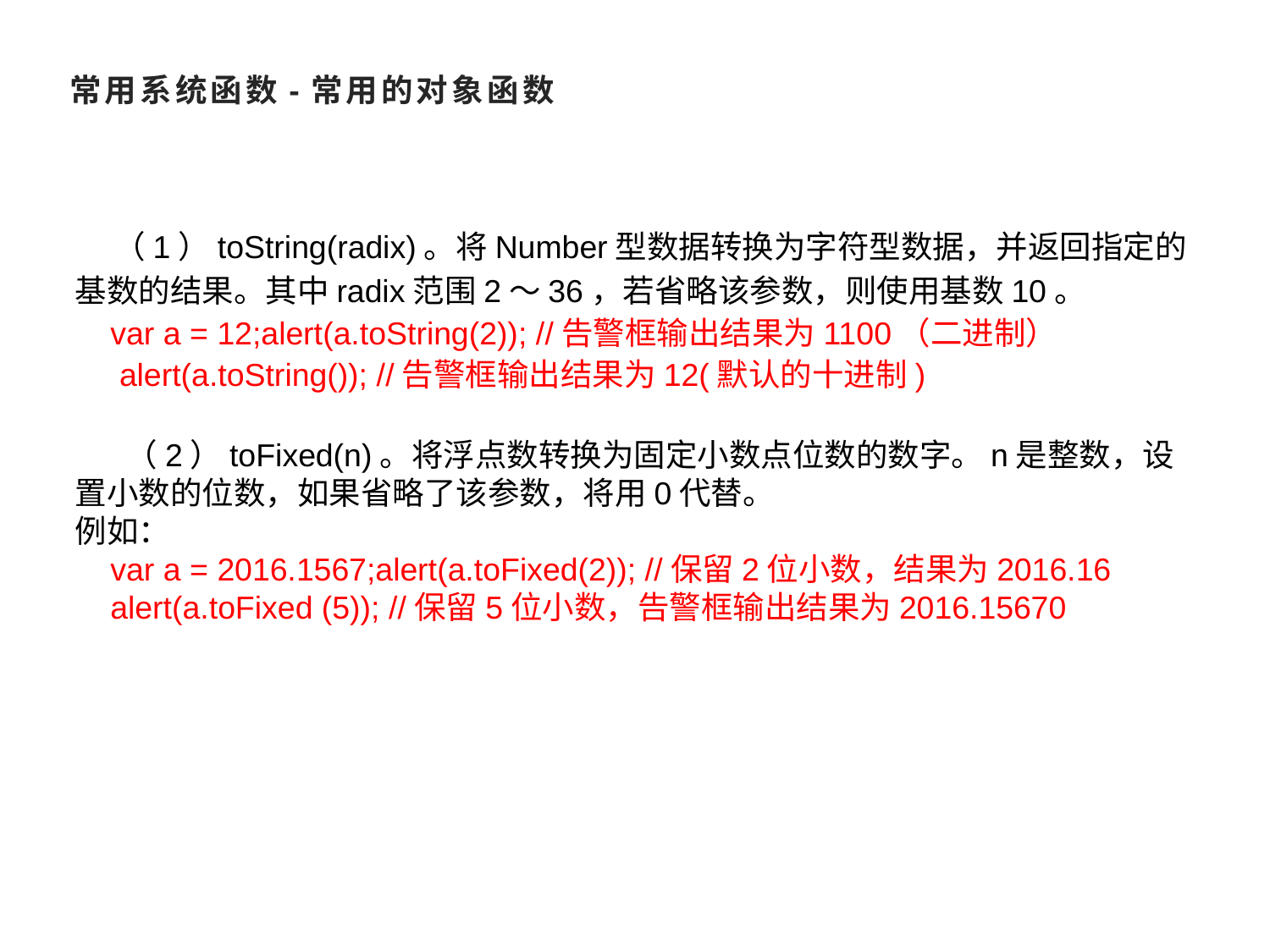

常用系统函数-常用的对象函数
   （1）toString(radix)。将Number型数据转换为字符型数据，并返回指定的基数的结果。其中radix范围2～36，若省略该参数，则使用基数10。
    var a = 12;alert(a.toString(2)); //告警框输出结果为1100（二进制）
     alert(a.toString()); //告警框输出结果为12(默认的十进制)

      （2）toFixed(n)。将浮点数转换为固定小数点位数的数字。n是整数，设置小数的位数，如果省略了该参数，将用0代替。
例如：
    var a = 2016.1567;alert(a.toFixed(2)); //保留2位小数，结果为2016.16
    alert(a.toFixed (5)); //保留5位小数，告警框输出结果为2016.15670